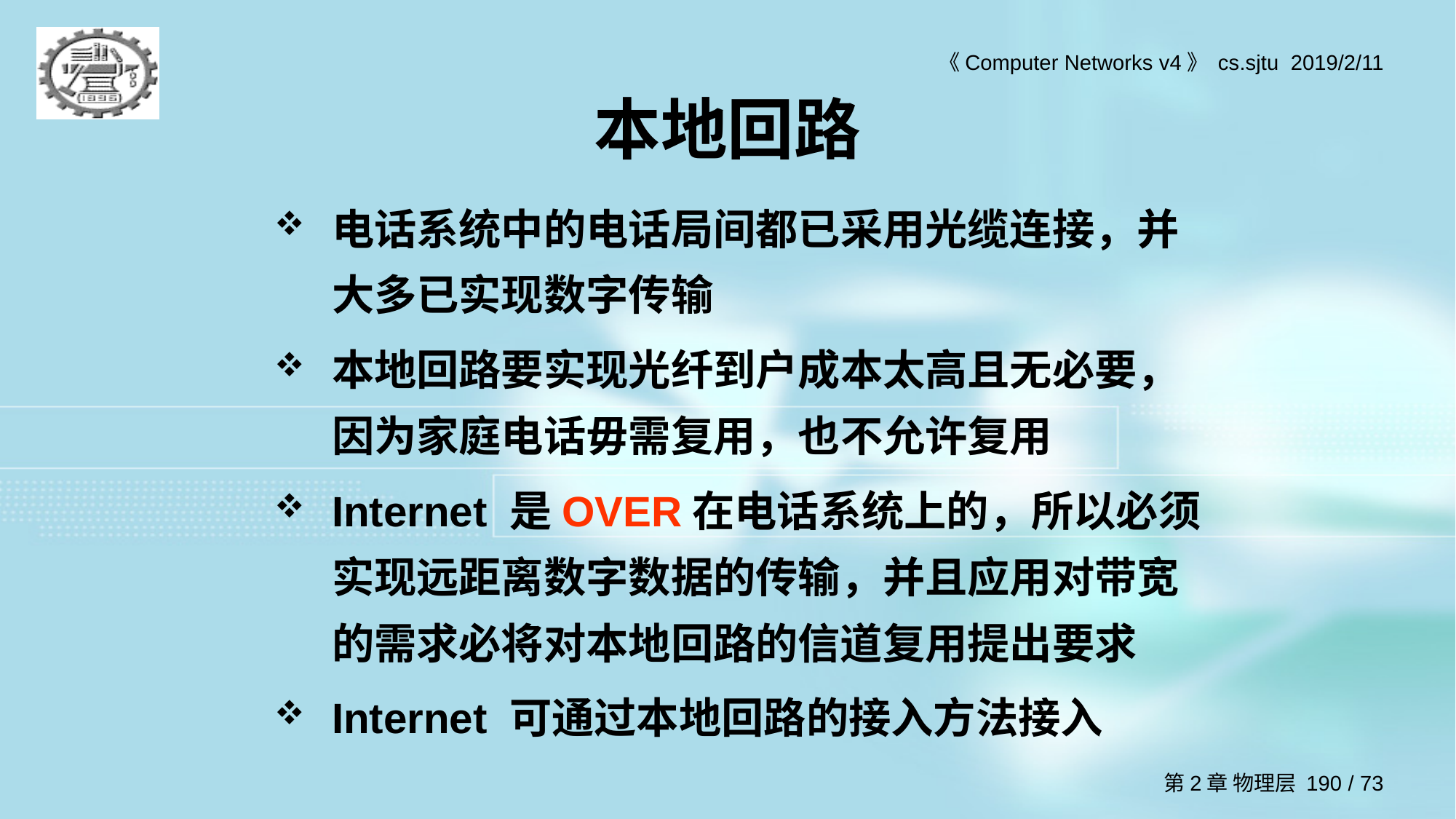

# 本地回路
电话系统中的电话局间都已采用光缆连接，并大多已实现数字传输
本地回路要实现光纤到户成本太高且无必要，因为家庭电话毋需复用，也不允许复用
Internet 是OVER在电话系统上的，所以必须实现远距离数字数据的传输，并且应用对带宽的需求必将对本地回路的信道复用提出要求
Internet 可通过本地回路的接入方法接入